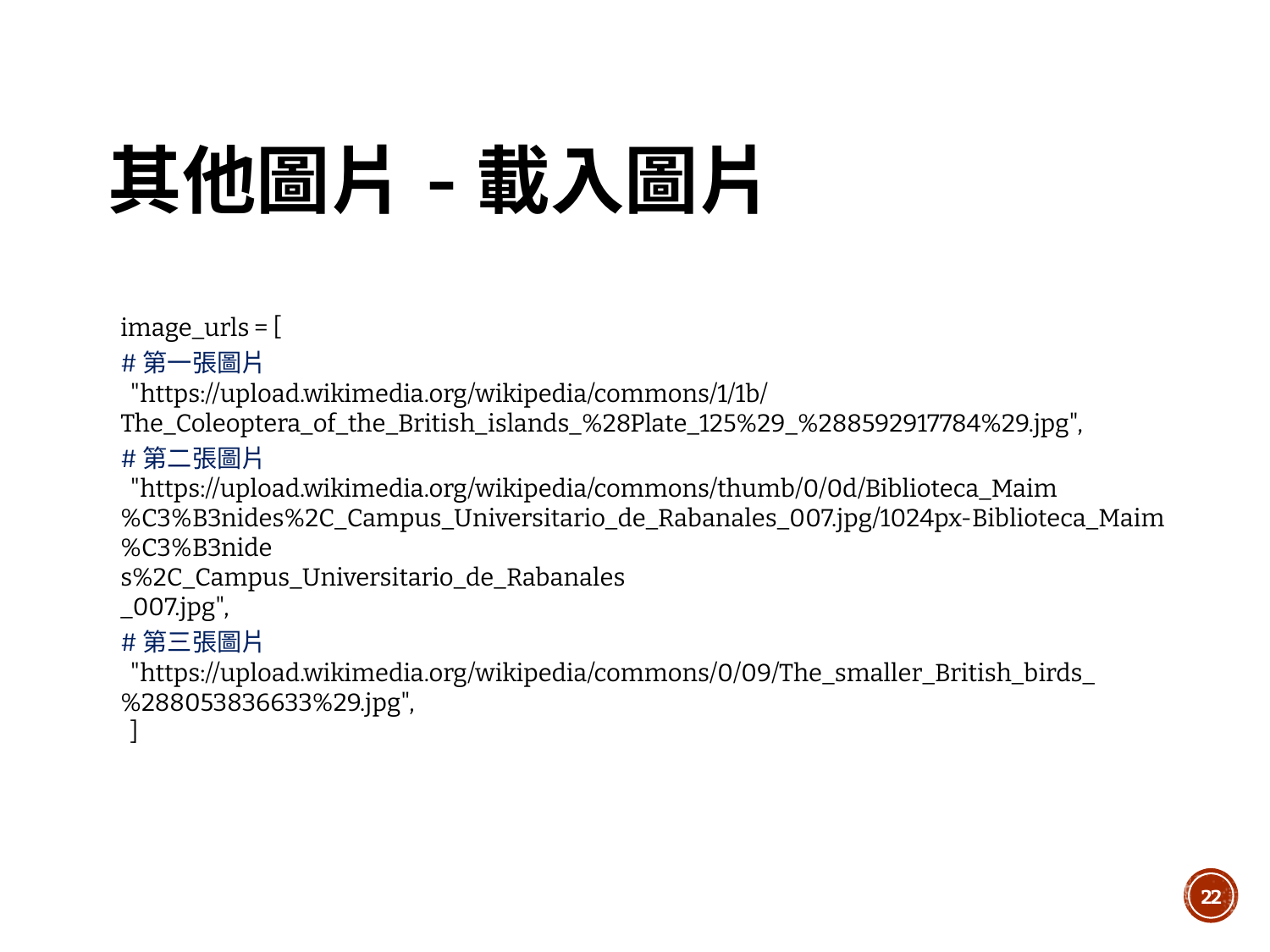

# 其他圖片-載入圖片
| image\_urls = [ #第一張圖片   "https://upload.wikimedia.org/wikipedia/commons/1/1b/The\_Coleoptera\_of\_the\_British\_islands\_%28Plate\_125%29\_%288592917784%29.jpg", #第二張圖片   "https://upload.wikimedia.org/wikipedia/commons/thumb/0/0d/Biblioteca\_Maim%C3%B3nides%2C\_Campus\_Universitario\_de\_Rabanales\_007.jpg/1024px-Biblioteca\_Maim%C3%B3nide s%2C\_Campus\_Universitario\_de\_Rabanales \_007.jpg", #第三張圖片   "https://upload.wikimedia.org/wikipedia/commons/0/09/The\_smaller\_British\_birds\_%288053836633%29.jpg",   ] |
| --- |
22